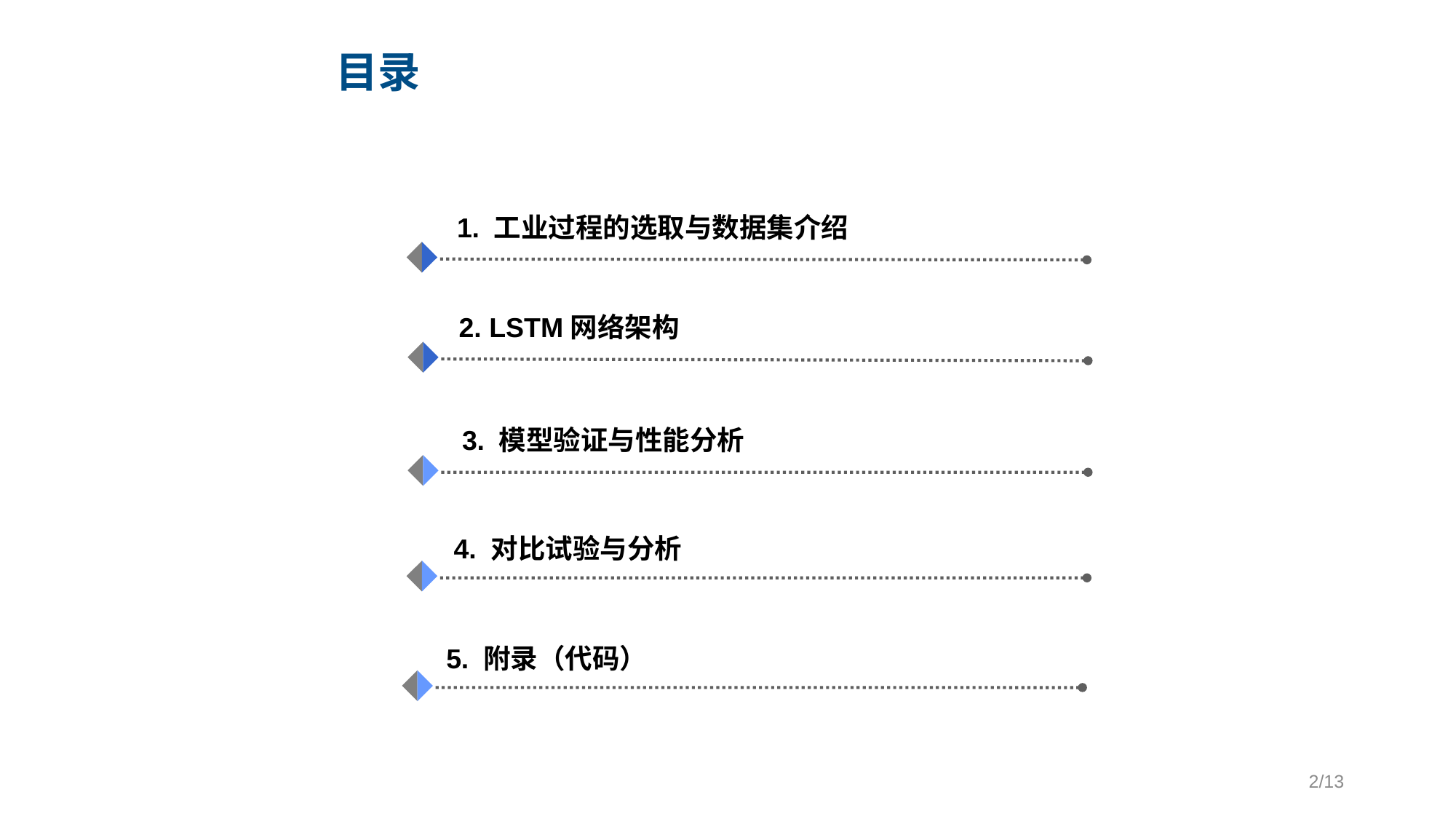

目录
1. 工业过程的选取与数据集介绍

2. LSTM网络架构

3. 模型验证与性能分析

4. 对比试验与分析

5. 附录（代码）

2/13